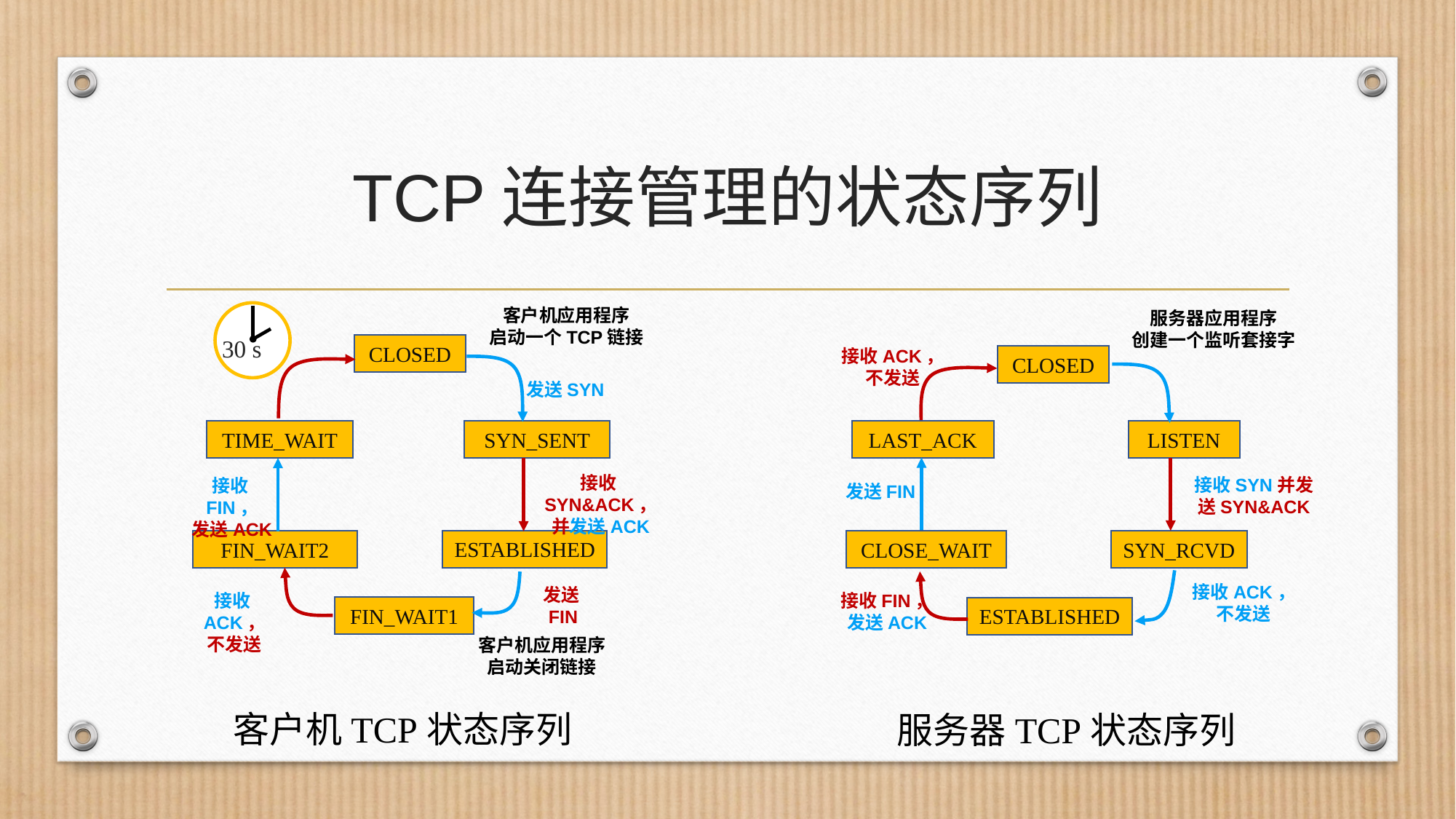

# TCP连接管理的状态序列
客户机应用程序
启动一个TCP链接
服务器应用程序
创建一个监听套接字

30 s
CLOSED
接收ACK，
不发送
CLOSED

发送SYN
SYN_SENT
TIME_WAIT
LAST_ACK
LISTEN
接收SYN&ACK，
并发送ACK
接收SYN并发送SYN&ACK
接收FIN，
发送ACK
发送FIN
ESTABLISHED
CLOSE_WAIT
SYN_RCVD
FIN_WAIT2

接收ACK，
不发送
发送FIN

接收ACK，
不发送
接收FIN，
发送ACK
FIN_WAIT1
ESTABLISHED
客户机应用程序
启动关闭链接
客户机TCP状态序列
服务器TCP状态序列